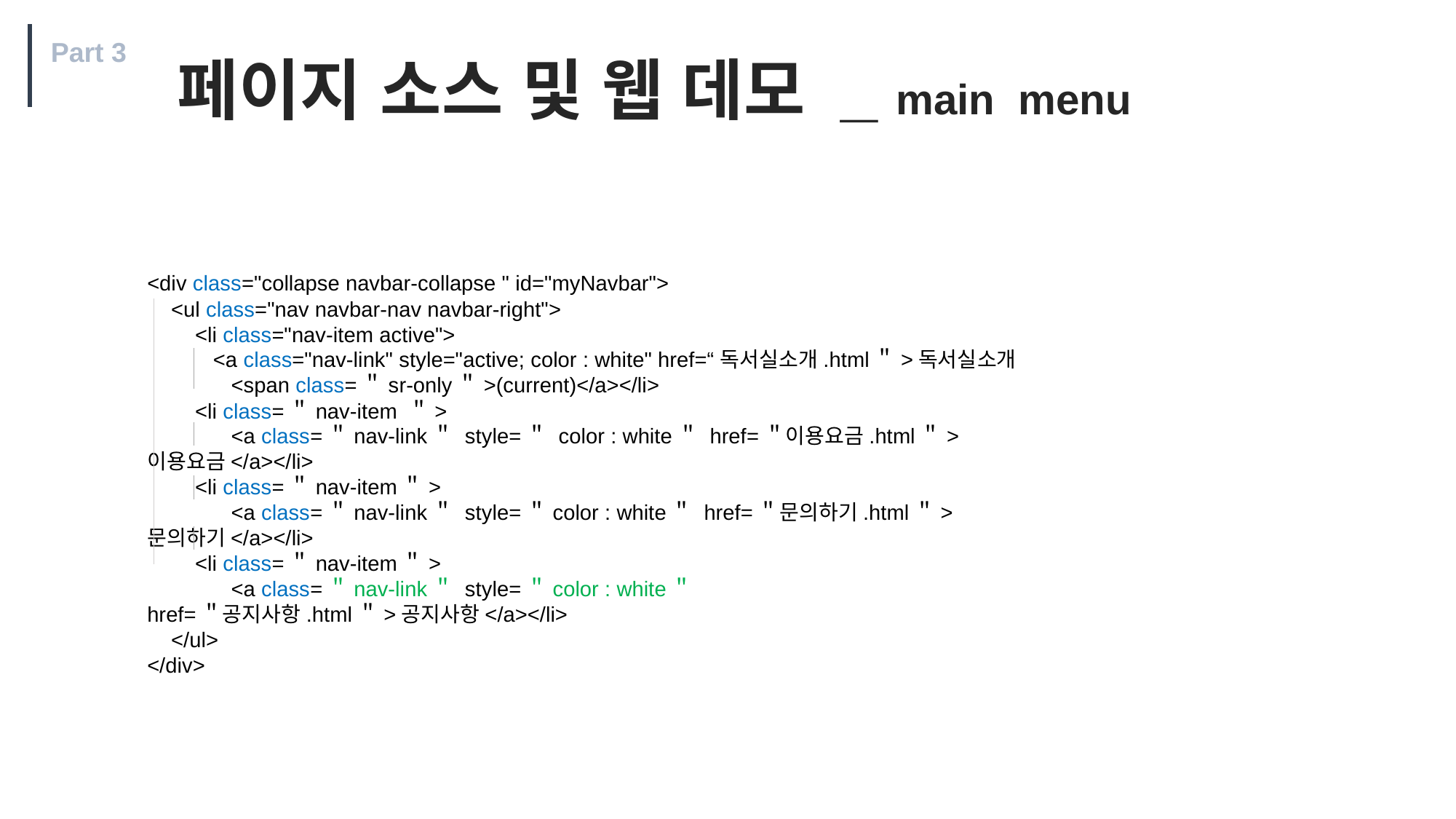

Part 3
페이지 소스 및 웹 데모 _ main  menu
<div class="collapse navbar-collapse " id="myNavbar">
    <ul class="nav navbar-nav navbar-right">
        <li class="nav-item active">
           <a class="nav-link" style="active; color : white" href=“독서실소개.html＂>독서실소개
              <span class=＂sr-only＂>(current)</a></li>
        <li class=＂nav-item ＂>
              <a class=＂nav-link＂ style=＂ color : white＂ href=＂이용요금.html＂> 이용요금</a></li>
        <li class=＂nav-item＂>
              <a class=＂nav-link＂ style=＂color : white＂ href=＂문의하기.html＂> 문의하기</a></li>
        <li class=＂nav-item＂>
              <a class=＂nav-link＂ style=＂color : white＂ href=＂공지사항.html＂>공지사항</a></li>
    </ul>
</div>